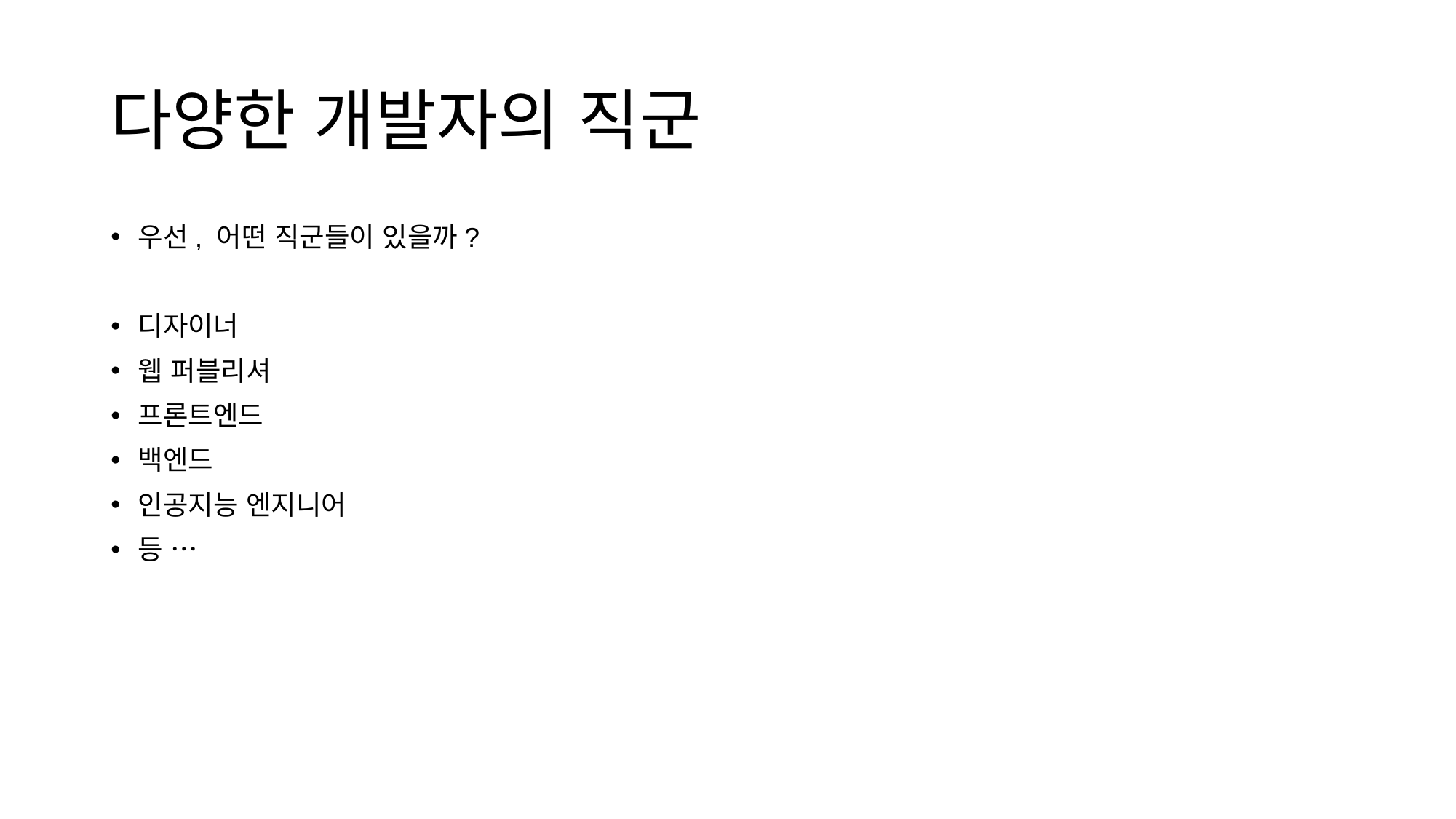

# 다양한 개발자의 직군
우선, 어떤 직군들이 있을까?

디자이너
웹 퍼블리셔
프론트엔드
백엔드
인공지능 엔지니어
등 …